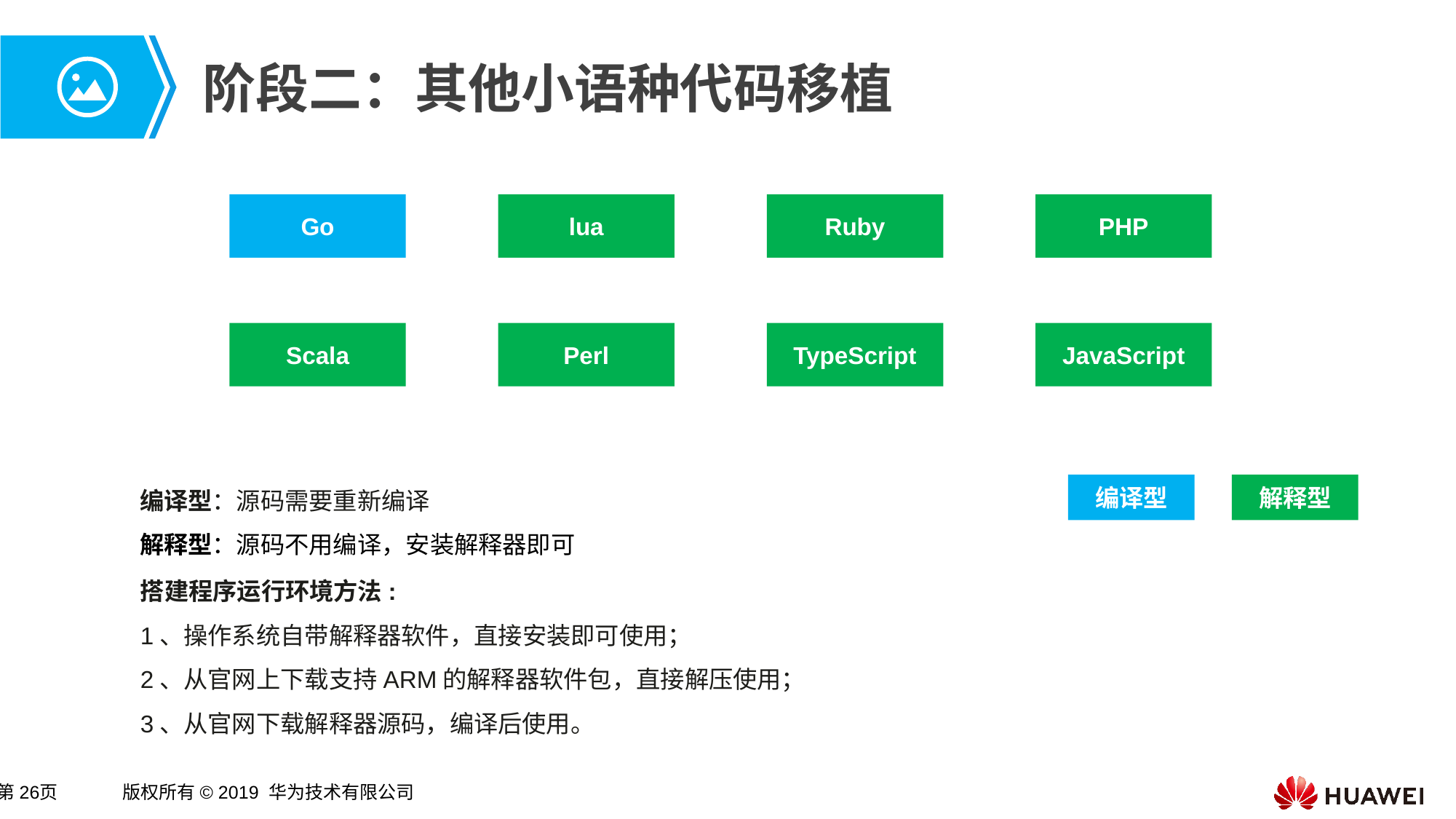

# 阶段二：其他小语种代码移植
Go
lua
Ruby
PHP
Scala
Perl
TypeScript
JavaScript
编译型：源码需要重新编译
解释型：源码不用编译，安装解释器即可
编译型
解释型
搭建程序运行环境方法:
1、操作系统自带解释器软件，直接安装即可使用；
2、从官网上下载支持ARM的解释器软件包，直接解压使用；
3、从官网下载解释器源码，编译后使用。